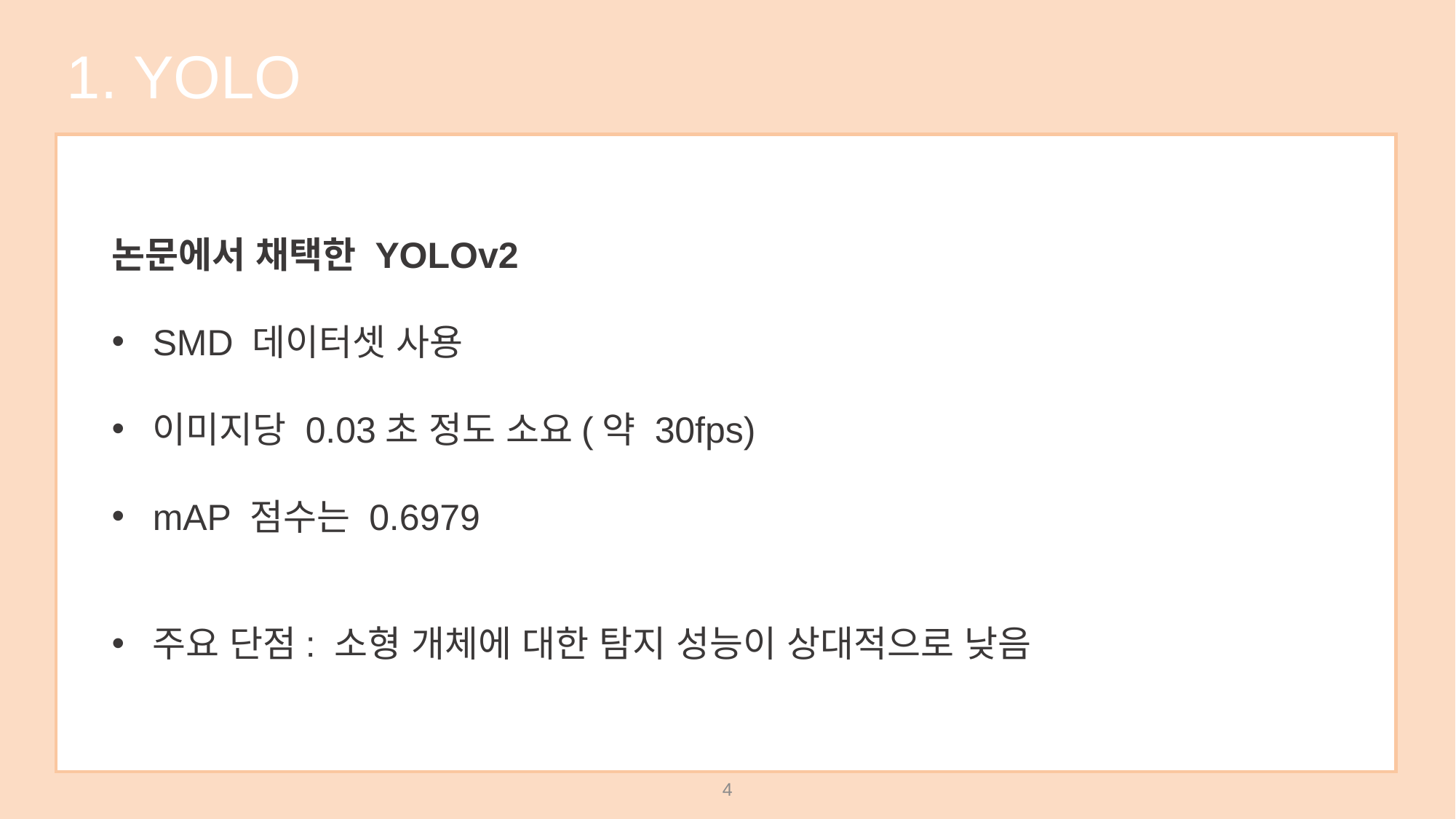

1. YOLO

논문에서 채택한 YOLOv2
SMD 데이터셋 사용
이미지당 0.03초 정도 소요(약 30fps)
mAP 점수는 0.6979

주요 단점: 소형 개체에 대한 탐지 성능이 상대적으로 낮음
4